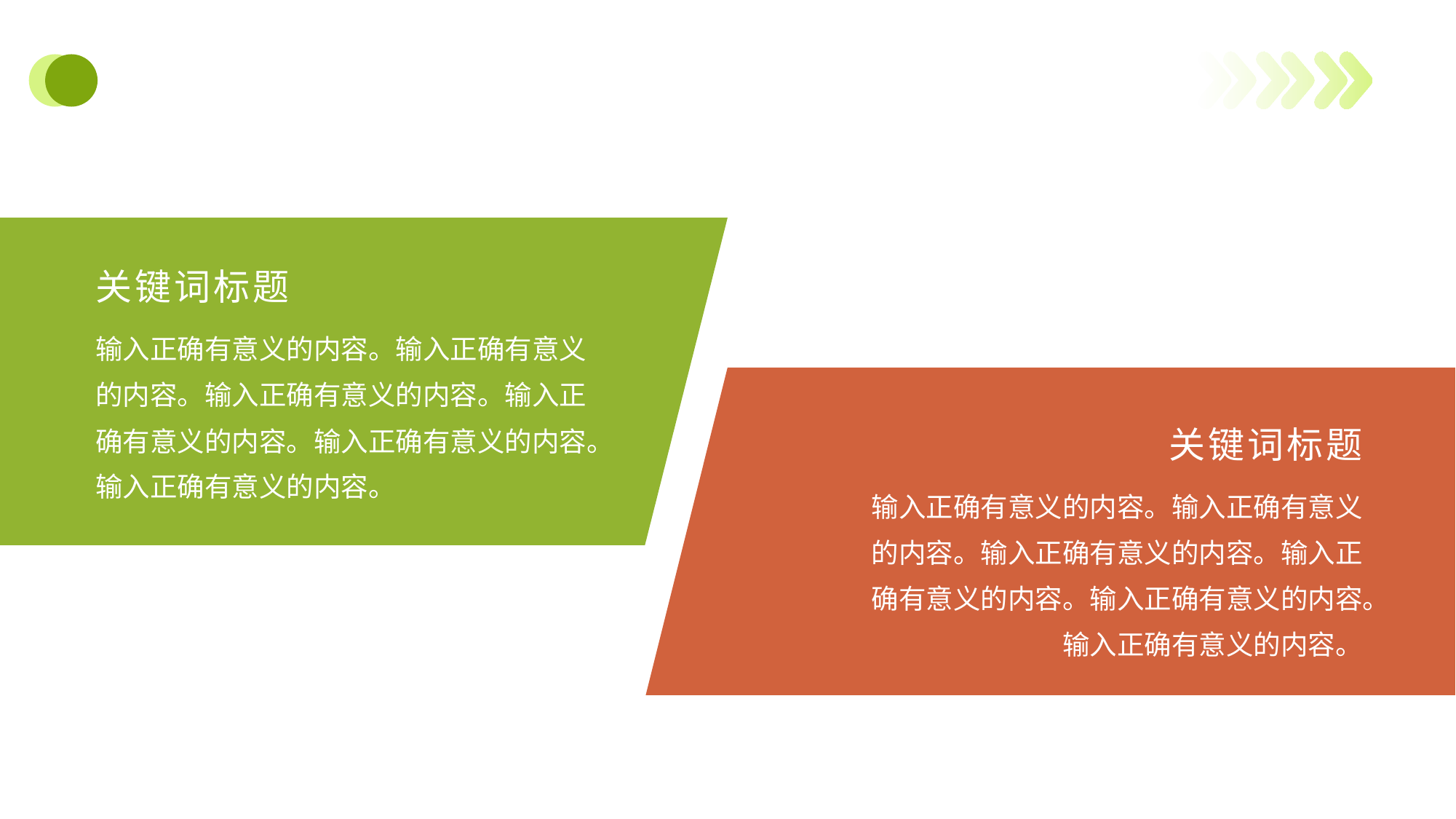

#

关键词标题
输入正确有意义的内容。输入正确有意义的内容。输入正确有意义的内容。输入正确有意义的内容。输入正确有意义的内容。输入正确有意义的内容。

关键词标题
输入正确有意义的内容。输入正确有意义的内容。输入正确有意义的内容。输入正确有意义的内容。输入正确有意义的内容。输入正确有意义的内容。